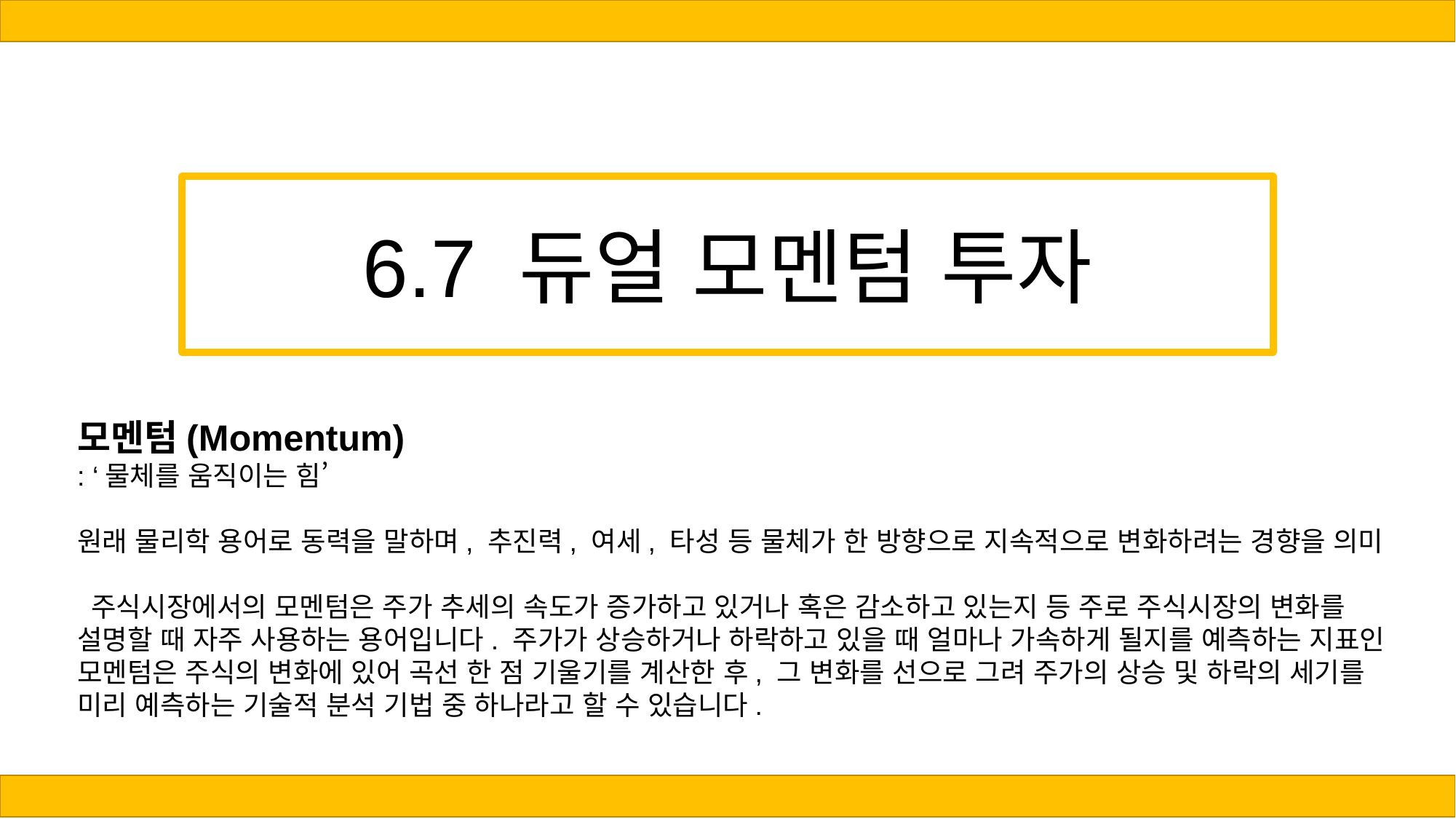

# 6.7 듀얼 모멘텀 투자
모멘텀(Momentum)
: ‘물체를 움직이는 힘’

원래 물리학 용어로 동력을 말하며, 추진력, 여세, 타성 등 물체가 한 방향으로 지속적으로 변화하려는 경향을 의미

 주식시장에서의 모멘텀은 주가 추세의 속도가 증가하고 있거나 혹은 감소하고 있는지 등 주로 주식시장의 변화를 설명할 때 자주 사용하는 용어입니다. 주가가 상승하거나 하락하고 있을 때 얼마나 가속하게 될지를 예측하는 지표인 모멘텀은 주식의 변화에 있어 곡선 한 점 기울기를 계산한 후, 그 변화를 선으로 그려 주가의 상승 및 하락의 세기를 미리 예측하는 기술적 분석 기법 중 하나라고 할 수 있습니다.